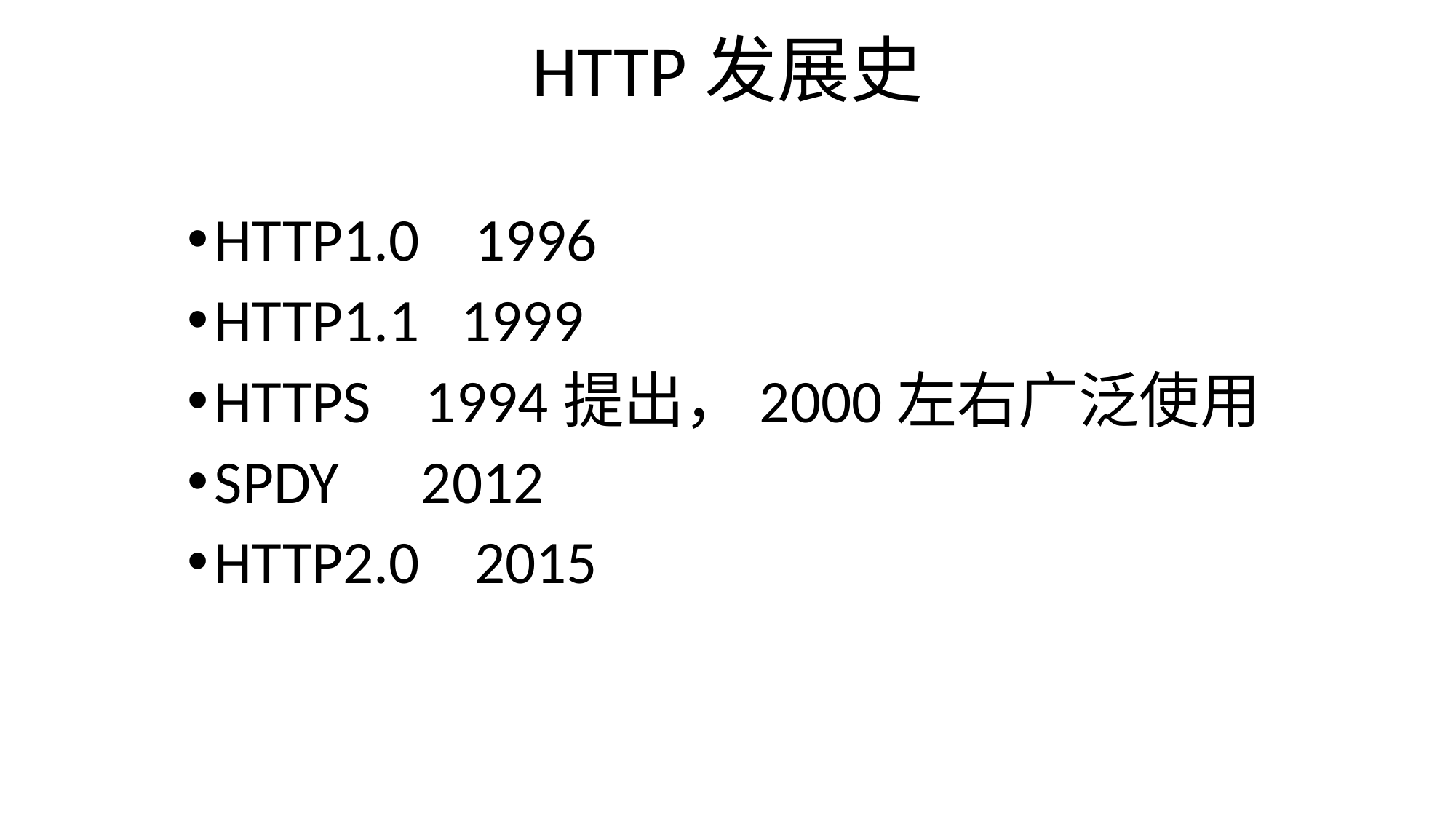

# HTTP发展史
HTTP1.0    1996
HTTP1.1   1999
HTTPS    1994提出，2000左右广泛使用
SPDY      2012
HTTP2.0    2015